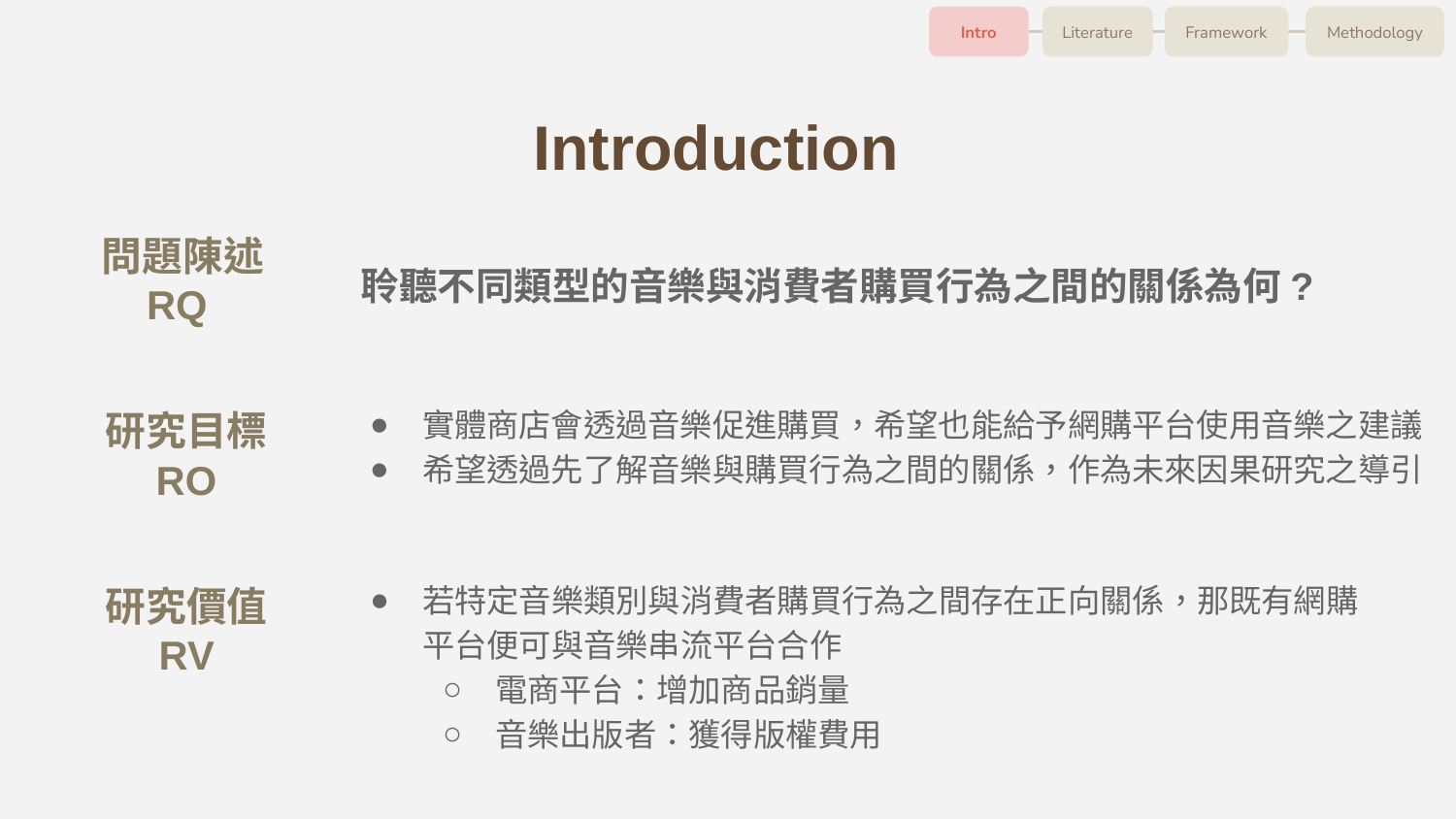

Intro
Literature
Framework
Methodology
# Introduction
問題陳述
RQ
聆聽不同類型的音樂與消費者購買行為之間的關係為何?
實體商店會透過音樂促進購買，希望也能給予網購平台使用音樂之建議
希望透過先了解音樂與購買行為之間的關係，作為未來因果研究之導引
研究目標
RO
若特定音樂類別與消費者購買行為之間存在正向關係，那既有網購平台便可與音樂串流平台合作
電商平台：增加商品銷量
音樂出版者：獲得版權費用
研究價值
RV